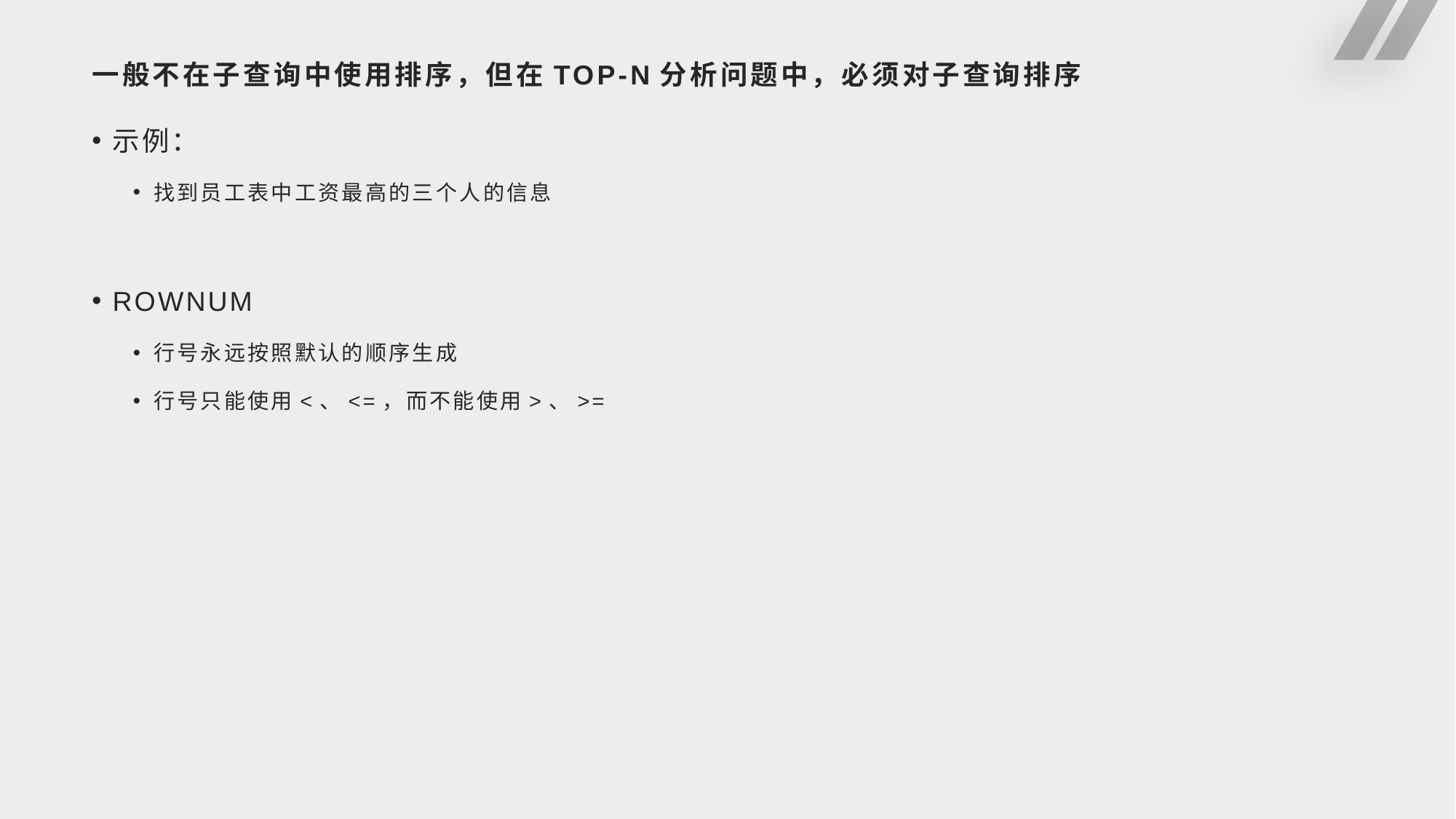

# 一般不在子查询中使用排序，但在TOP-N分析问题中，必须对子查询排序
示例：
找到员工表中工资最高的三个人的信息

ROWNUM
行号永远按照默认的顺序生成
行号只能使用<、<=，而不能使用>、>=